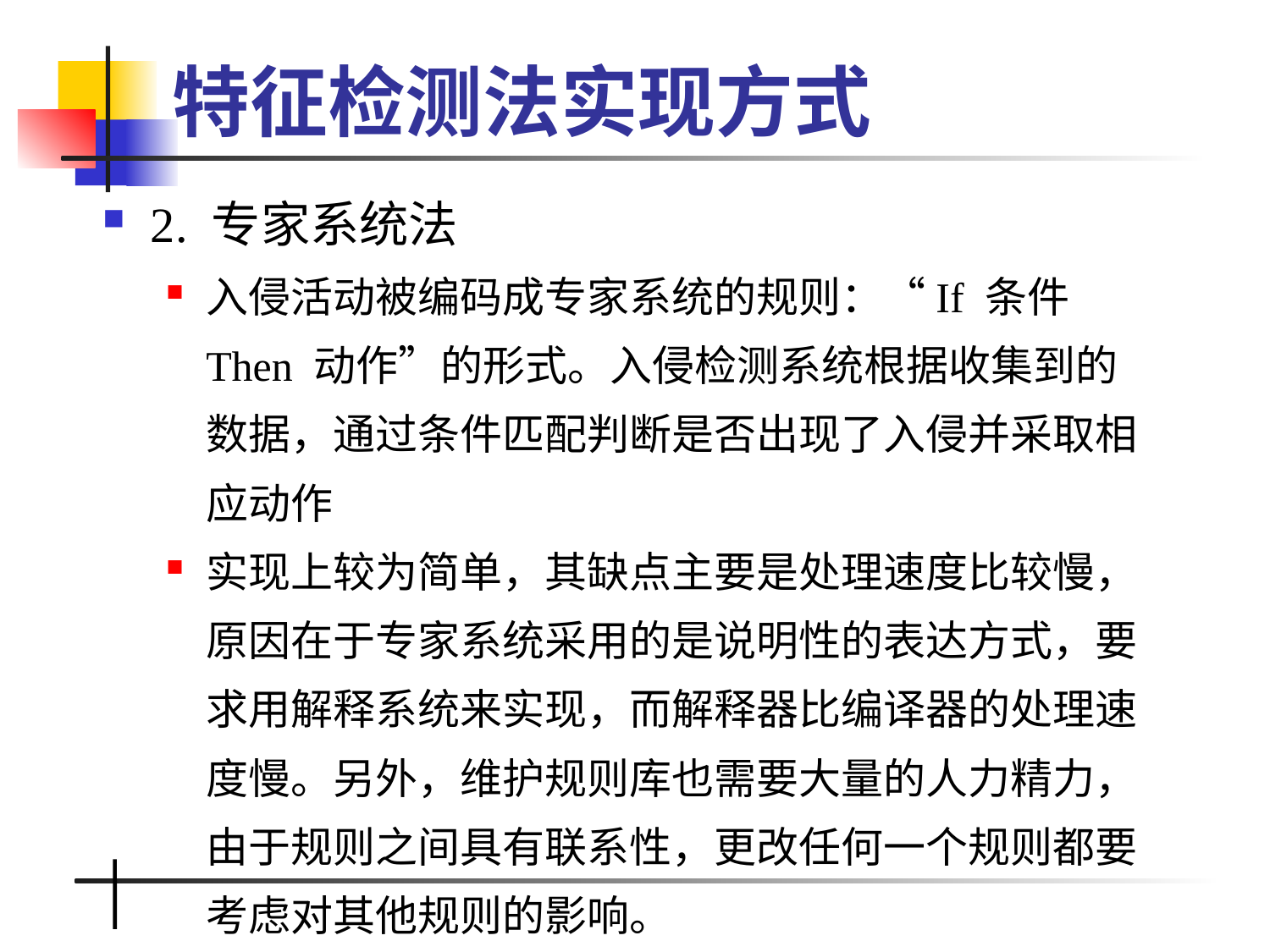

# 特征检测法实现方式
2. 专家系统法
入侵活动被编码成专家系统的规则：“If 条件 Then 动作”的形式。入侵检测系统根据收集到的数据，通过条件匹配判断是否出现了入侵并采取相应动作
实现上较为简单，其缺点主要是处理速度比较慢，原因在于专家系统采用的是说明性的表达方式，要求用解释系统来实现，而解释器比编译器的处理速度慢。另外，维护规则库也需要大量的人力精力，由于规则之间具有联系性，更改任何一个规则都要考虑对其他规则的影响。